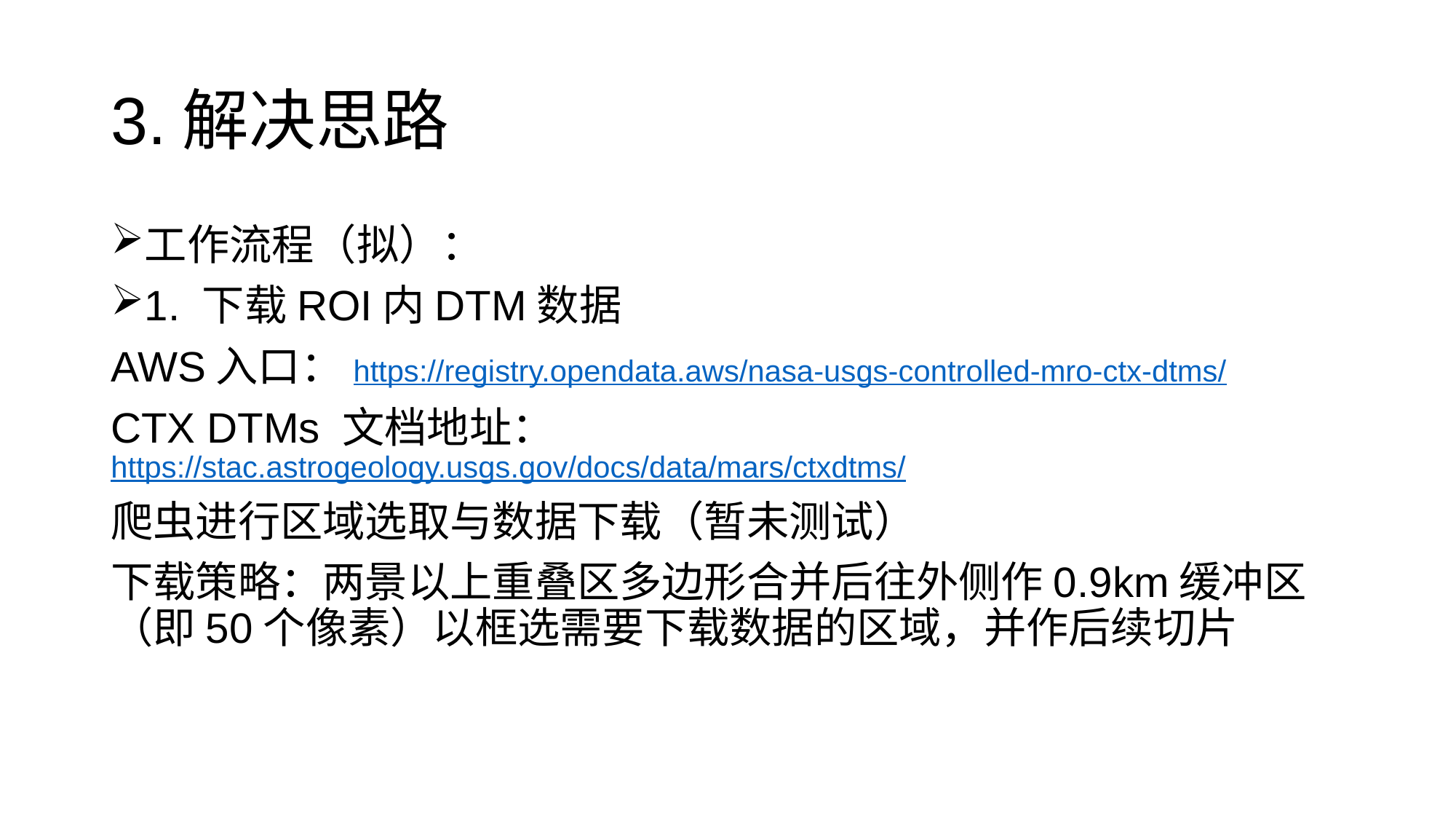

# 3.解决思路
工作流程（拟）：
1. 下载ROI内DTM数据
AWS入口：https://registry.opendata.aws/nasa-usgs-controlled-mro-ctx-dtms/
CTX DTMs 文档地址：https://stac.astrogeology.usgs.gov/docs/data/mars/ctxdtms/
爬虫进行区域选取与数据下载（暂未测试）
下载策略：两景以上重叠区多边形合并后往外侧作0.9km缓冲区（即50个像素）以框选需要下载数据的区域，并作后续切片